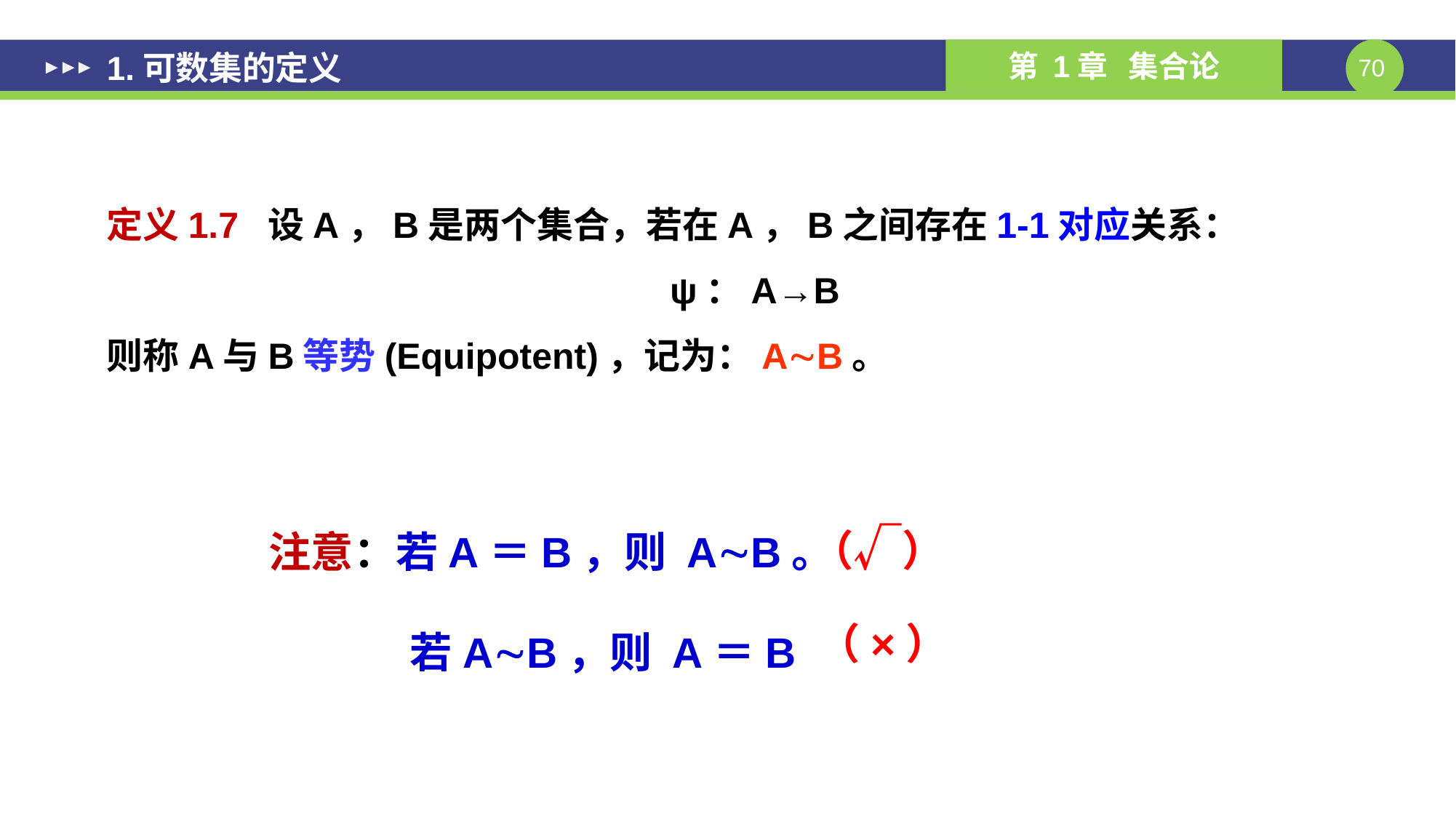

1.可数集的定义
定义1.7  设A，B是两个集合，若在A，B之间存在1-1对应关系：
ψ：A→B
则称A与B等势(Equipotent)，记为：A∼B。
  注意：若A＝B，则 A∼B。
（√）
 若A∼B，则 A＝B
（×）